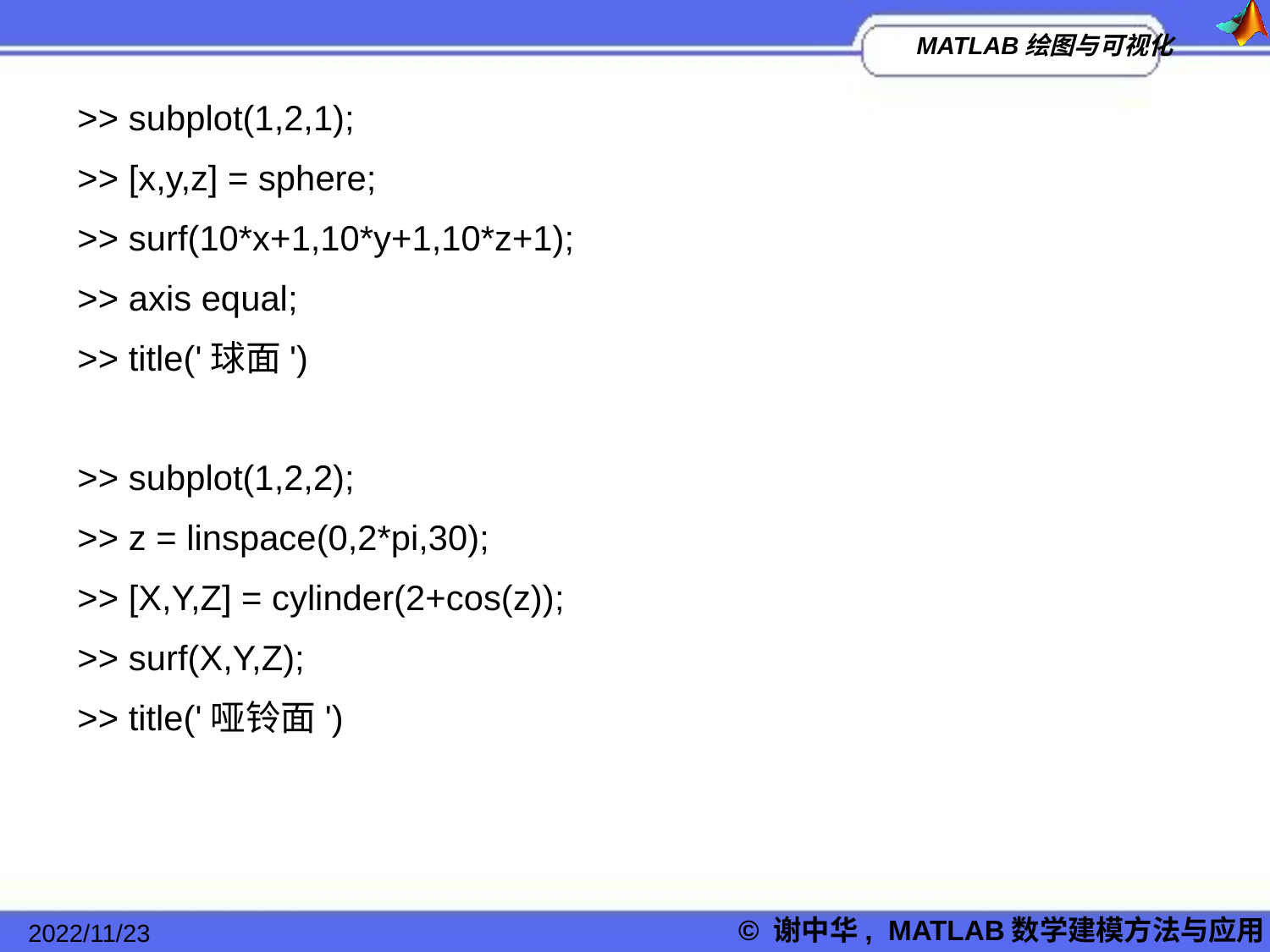

>> subplot(1,2,1);
>> [x,y,z] = sphere;
>> surf(10*x+1,10*y+1,10*z+1);
>> axis equal;
>> title('球面')

>> subplot(1,2,2);
>> z = linspace(0,2*pi,30);
>> [X,Y,Z] = cylinder(2+cos(z));
>> surf(X,Y,Z);
>> title('哑铃面')
2022/11/23
© 谢中华,  MATLAB数学建模方法与应用